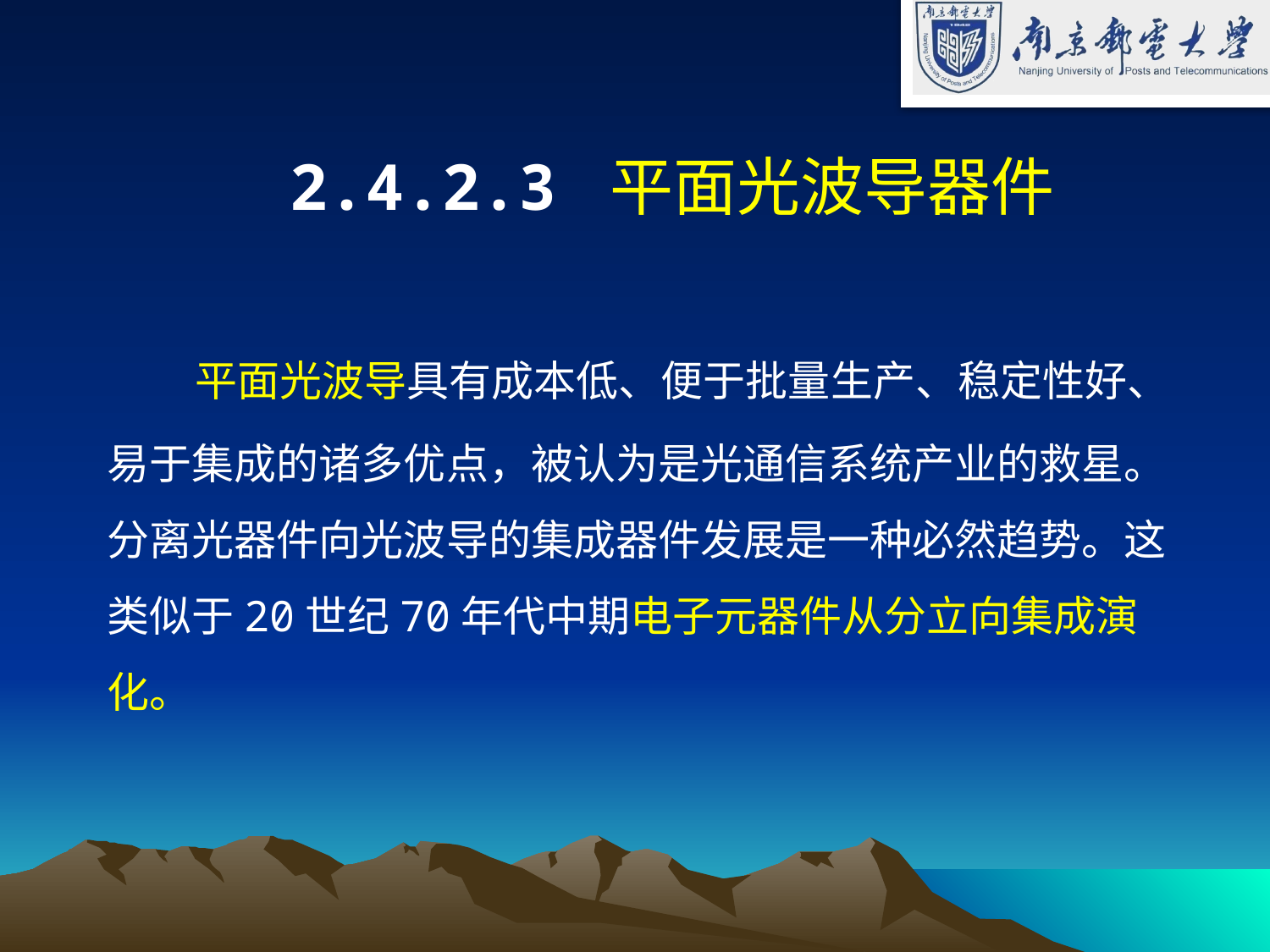

2.4.2.3 平面光波导器件
    平面光波导具有成本低、便于批量生产、稳定性好、易于集成的诸多优点，被认为是光通信系统产业的救星。分离光器件向光波导的集成器件发展是一种必然趋势。这类似于20世纪70年代中期电子元器件从分立向集成演化。

51